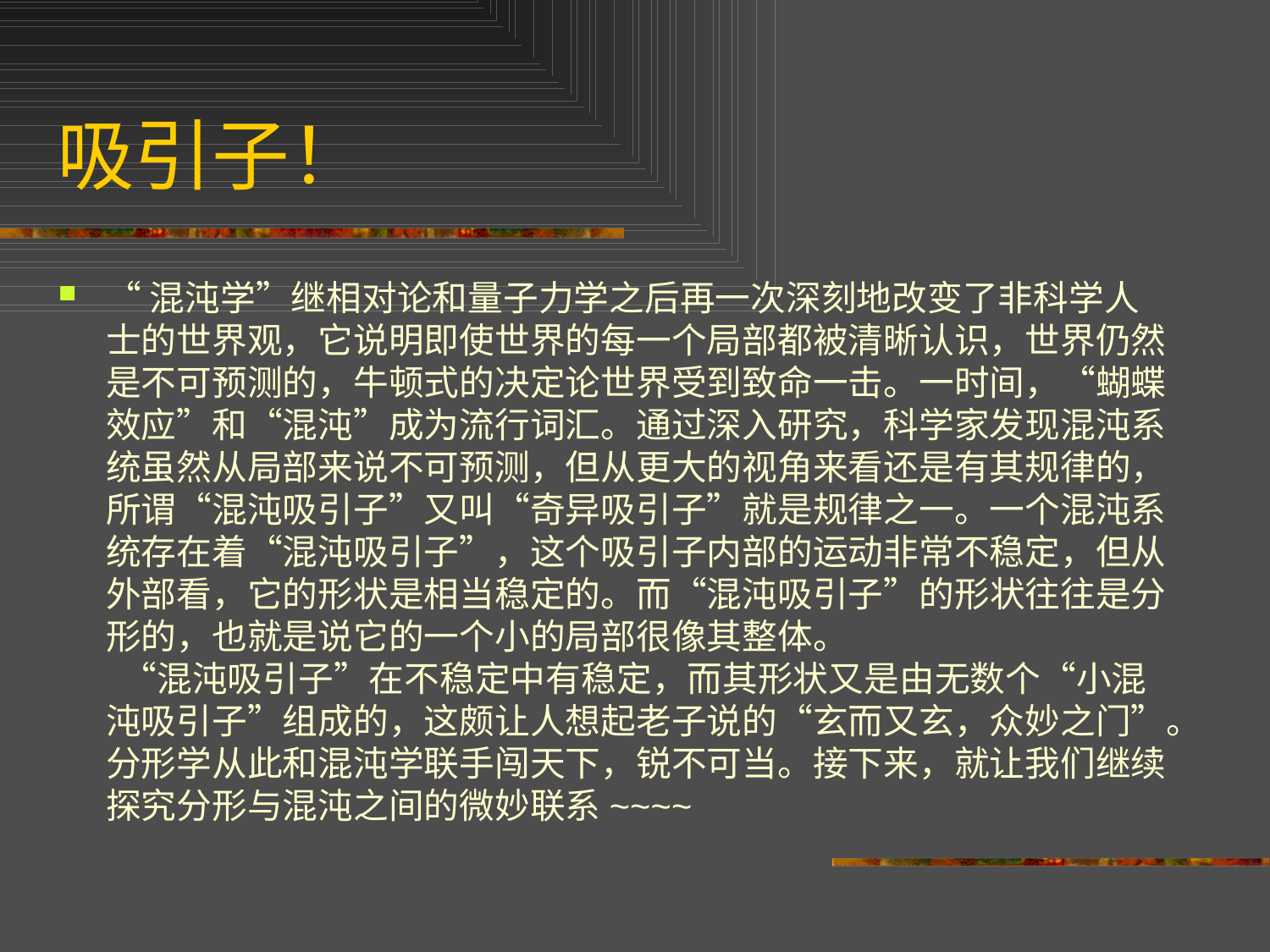

# 吸引子！
“混沌学”继相对论和量子力学之后再一次深刻地改变了非科学人士的世界观，它说明即使世界的每一个局部都被清晰认识，世界仍然是不可预测的，牛顿式的决定论世界受到致命一击。一时间，“蝴蝶效应”和“混沌”成为流行词汇。通过深入研究，科学家发现混沌系统虽然从局部来说不可预测，但从更大的视角来看还是有其规律的，所谓“混沌吸引子”又叫“奇异吸引子”就是规律之一。一个混沌系统存在着“混沌吸引子”，这个吸引子内部的运动非常不稳定，但从外部看，它的形状是相当稳定的。而“混沌吸引子”的形状往往是分形的，也就是说它的一个小的局部很像其整体。 
  “混沌吸引子”在不稳定中有稳定，而其形状又是由无数个“小混沌吸引子”组成的，这颇让人想起老子说的“玄而又玄，众妙之门”。分形学从此和混沌学联手闯天下，锐不可当。接下来，就让我们继续探究分形与混沌之间的微妙联系~~~~